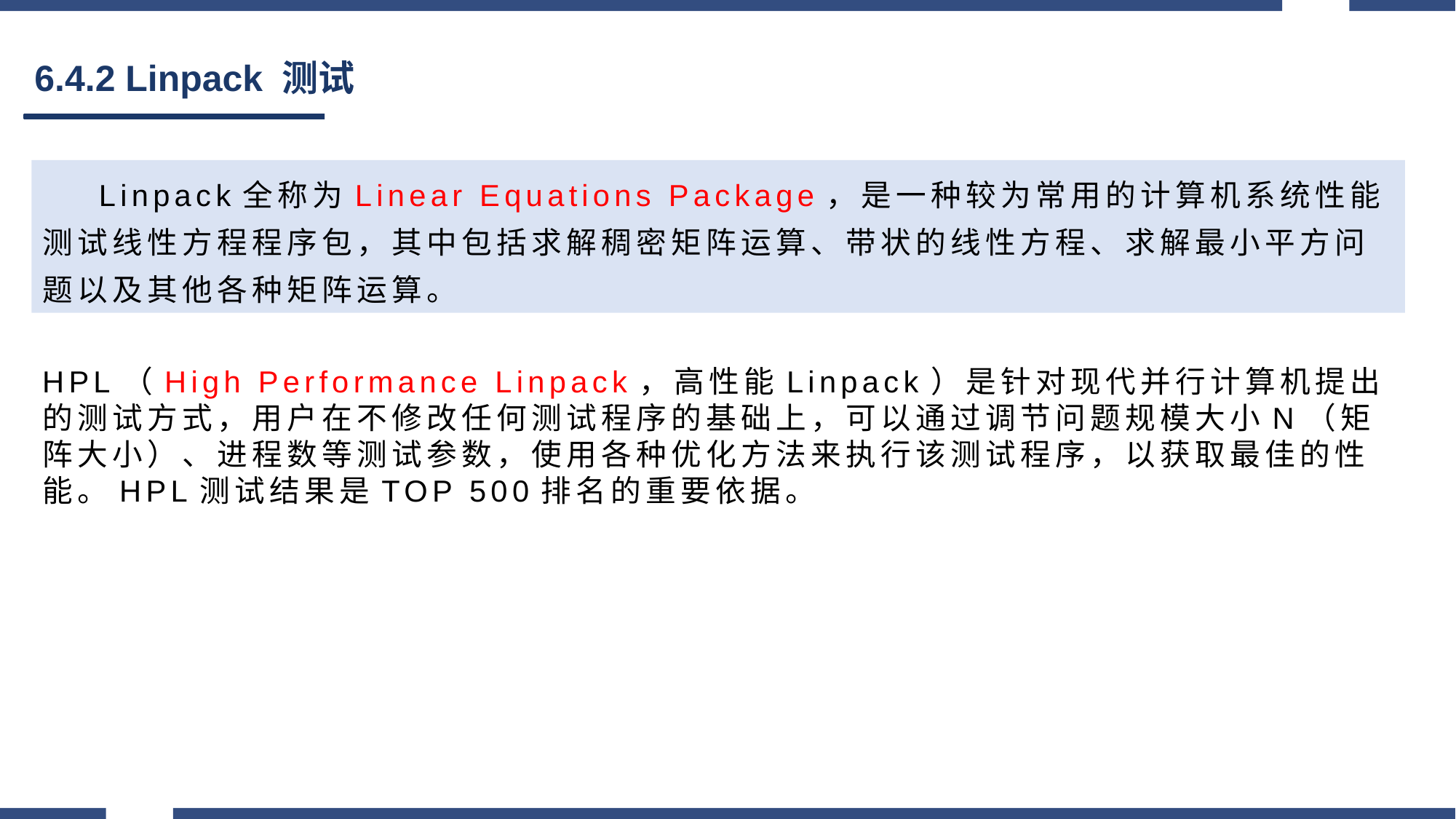

# 6.4.2 Linpack 测试
     Linpack全称为Linear Equations Package，是一种较为常用的计算机系统性能测试线性方程程序包，其中包括求解稠密矩阵运算、带状的线性方程、求解最小平方问题以及其他各种矩阵运算。
HPL（High Performance Linpack，高性能Linpack）是针对现代并行计算机提出的测试方式，用户在不修改任何测试程序的基础上，可以通过调节问题规模大小N（矩阵大小）、进程数等测试参数，使用各种优化方法来执行该测试程序，以获取最佳的性能。HPL测试结果是TOP 500排名的重要依据。